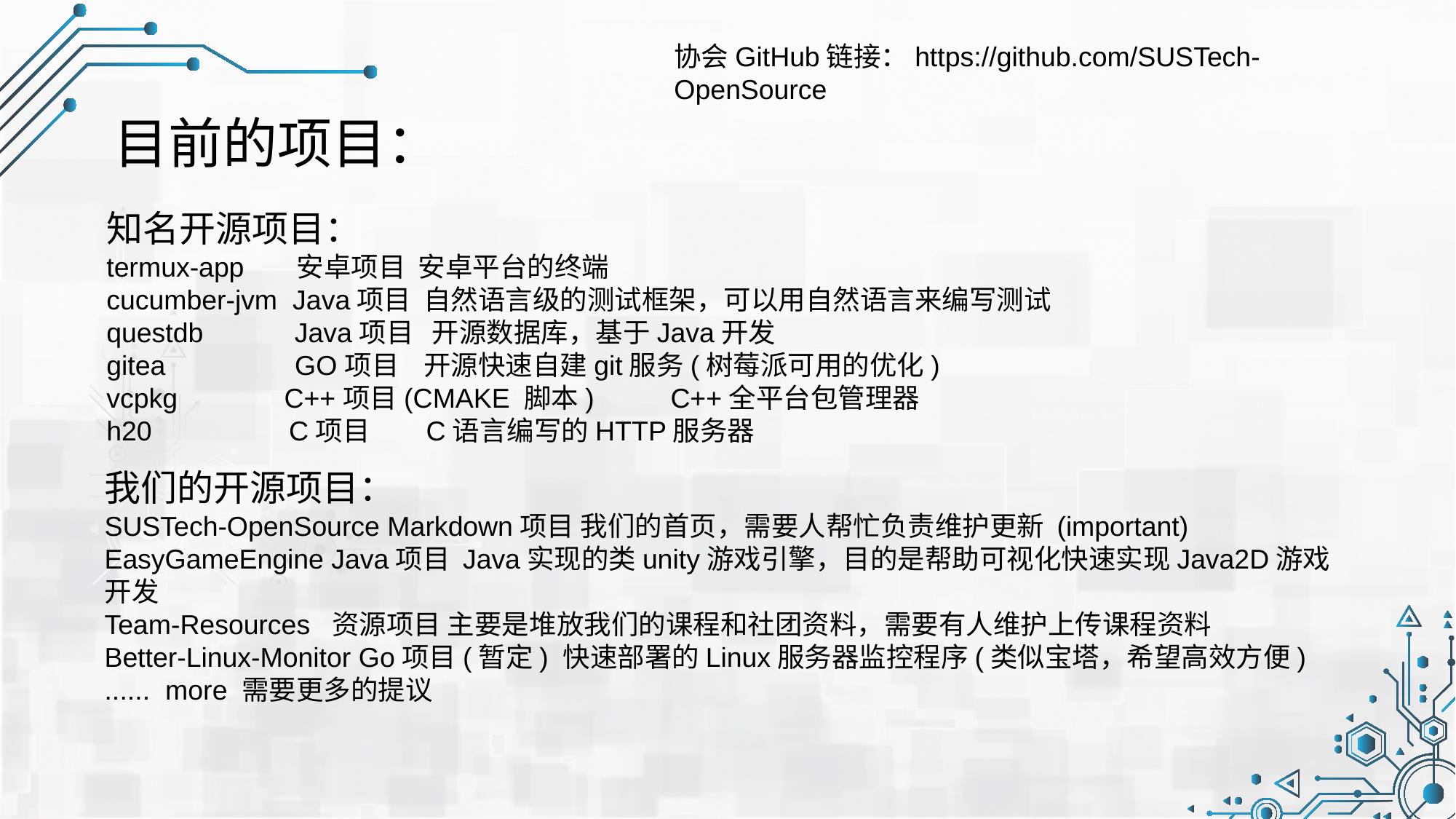

协会GitHub链接：https://github.com/SUSTech-OpenSource
目前的项目：
知名开源项目：
termux-app      安卓项目  安卓平台的终端
cucumber-jvm  Java项目  自然语言级的测试框架，可以用自然语言来编写测试
questdb            Java项目   开源数据库，基于Java开发
gitea                 GO项目    开源快速自建git服务(树莓派可用的优化)
vcpkg              C++项目(CMAKE 脚本)          C++全平台包管理器
h20                  C项目        C语言编写的HTTP服务器
我们的开源项目：
SUSTech-OpenSource Markdown项目 我们的首页，需要人帮忙负责维护更新 (important)
EasyGameEngine Java项目 Java实现的类unity游戏引擎，目的是帮助可视化快速实现Java2D游戏开发
Team-Resources  资源项目 主要是堆放我们的课程和社团资料，需要有人维护上传课程资料
Better-Linux-Monitor Go项目(暂定) 快速部署的Linux服务器监控程序(类似宝塔，希望高效方便)
......  more 需要更多的提议